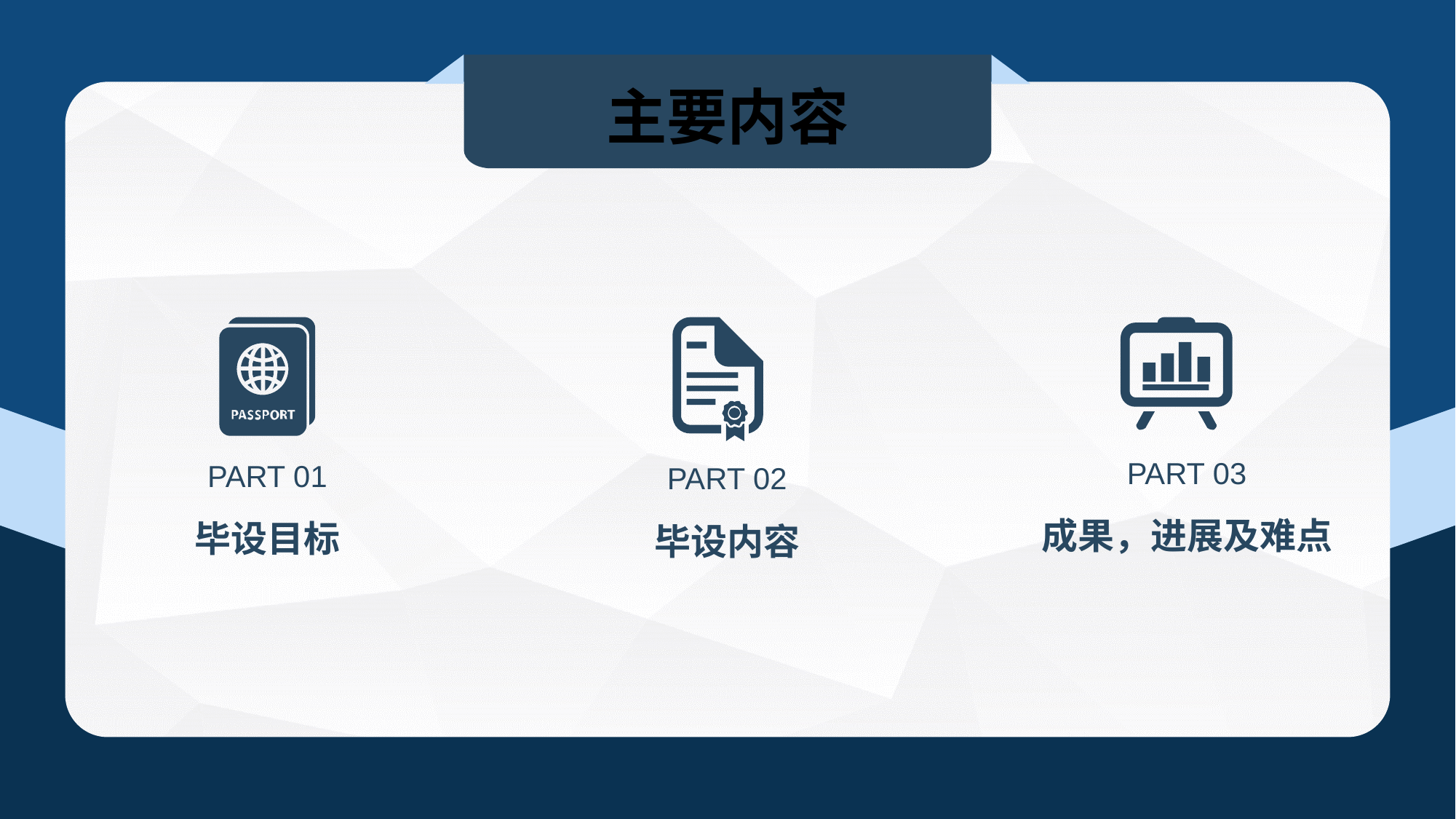

主要内容

PART 01
毕设目标

PART 02
毕设内容

PART 03
成果，进展及难点